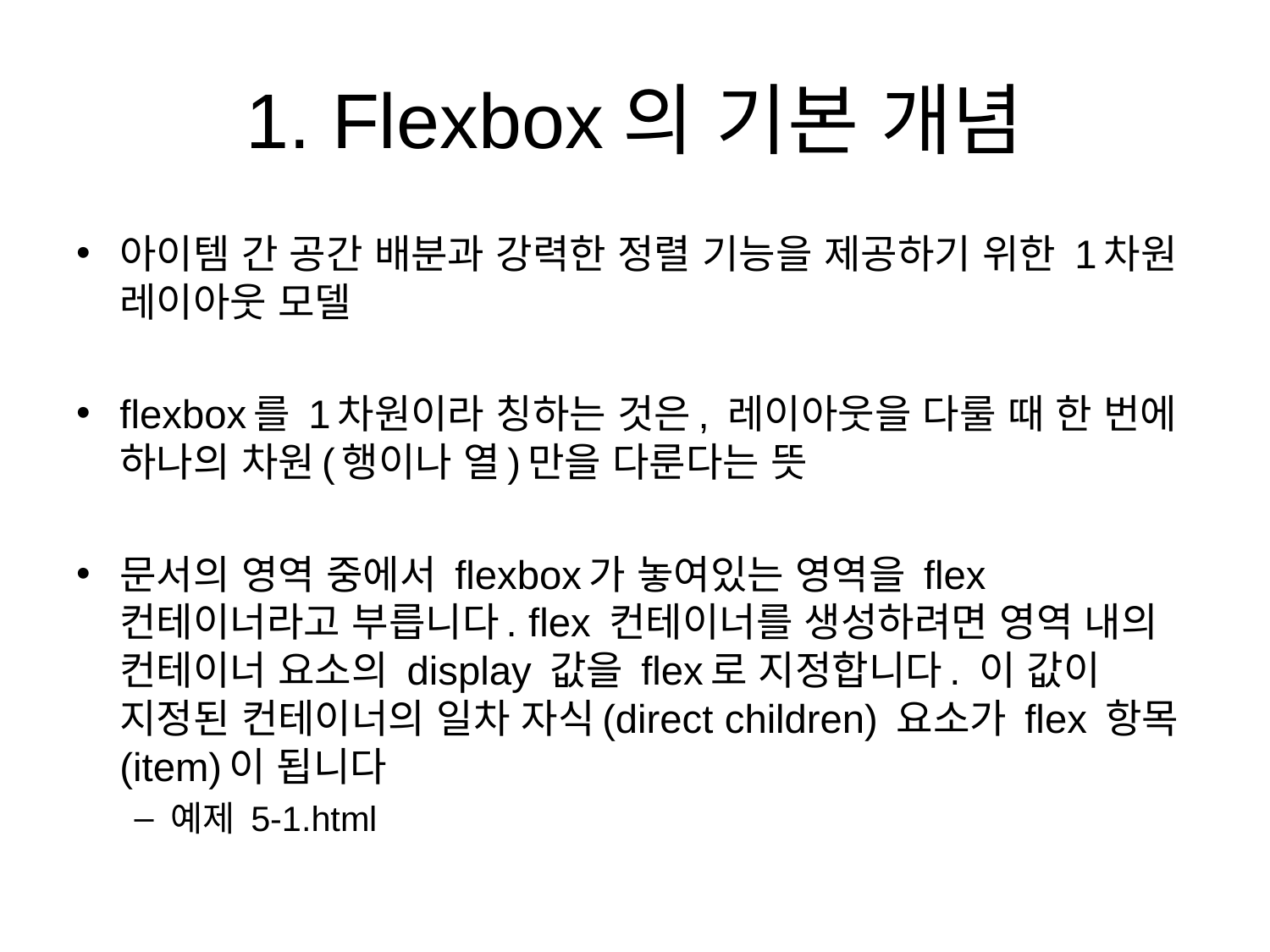

# 1. Flexbox의 기본 개념
아이템 간 공간 배분과 강력한 정렬 기능을 제공하기 위한 1차원 레이아웃 모델

flexbox를 1차원이라 칭하는 것은, 레이아웃을 다룰 때 한 번에 하나의 차원(행이나 열)만을 다룬다는 뜻

문서의 영역 중에서 flexbox가 놓여있는 영역을 flex 컨테이너라고 부릅니다. flex 컨테이너를 생성하려면 영역 내의 컨테이너 요소의 display 값을 flex로 지정합니다. 이 값이 지정된 컨테이너의 일차 자식(direct children) 요소가 flex 항목(item)이 됩니다
예제 5-1.html